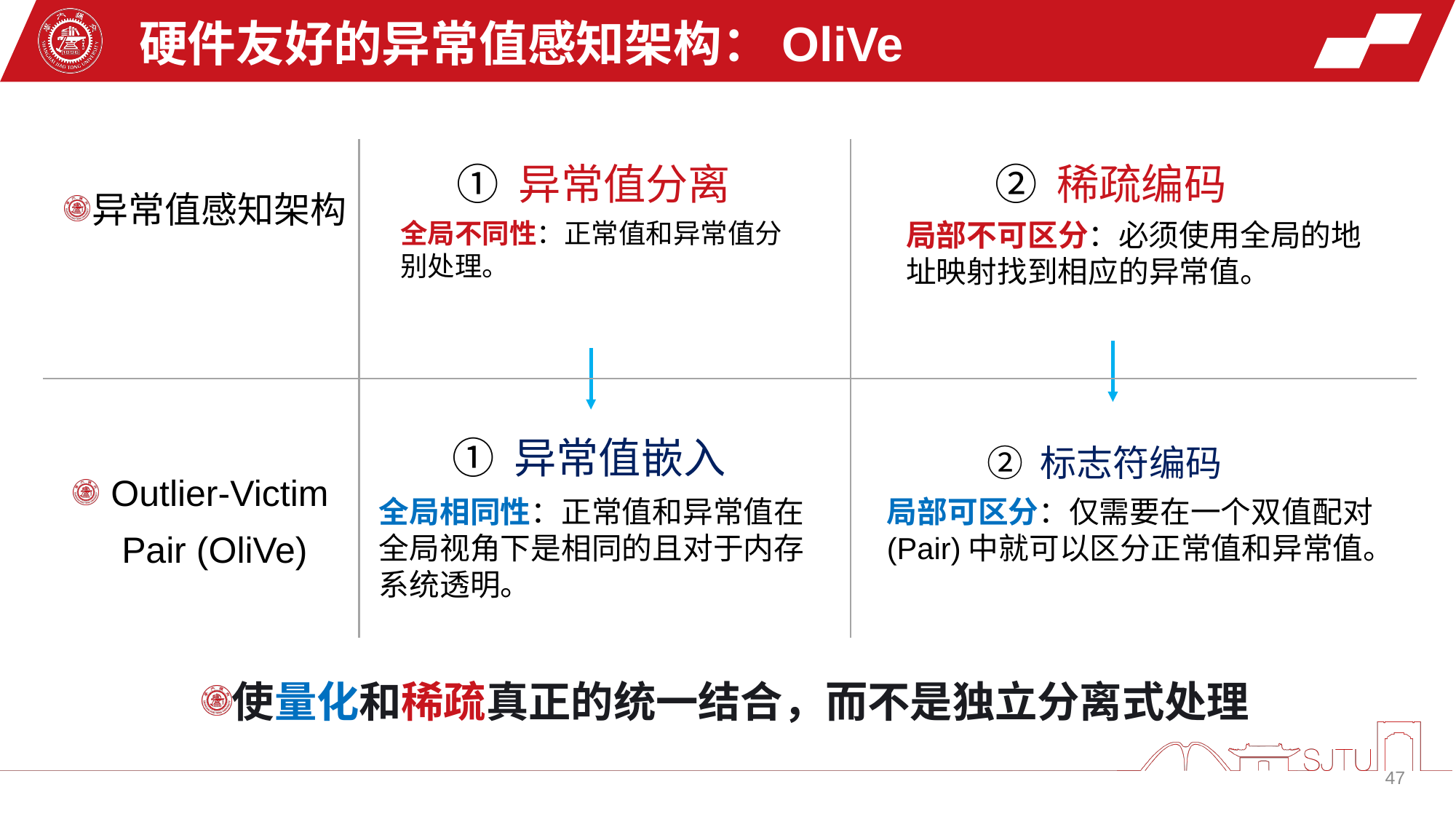

硬件友好的异常值感知架构：OliVe
① 异常值分离
② 稀疏编码
异常值感知架构
全局不同性：正常值和异常值分别处理。
局部不可区分：必须使用全局的地址映射找到相应的异常值。
① 异常值嵌入
② 标志符编码
 Outlier-Victim Pair (OliVe)

局部可区分：仅需要在一个双值配对(Pair)中就可以区分正常值和异常值。
全局相同性：正常值和异常值在全局视角下是相同的且对于内存系统透明。
使量化和稀疏真正的统一结合，而不是独立分离式处理
47